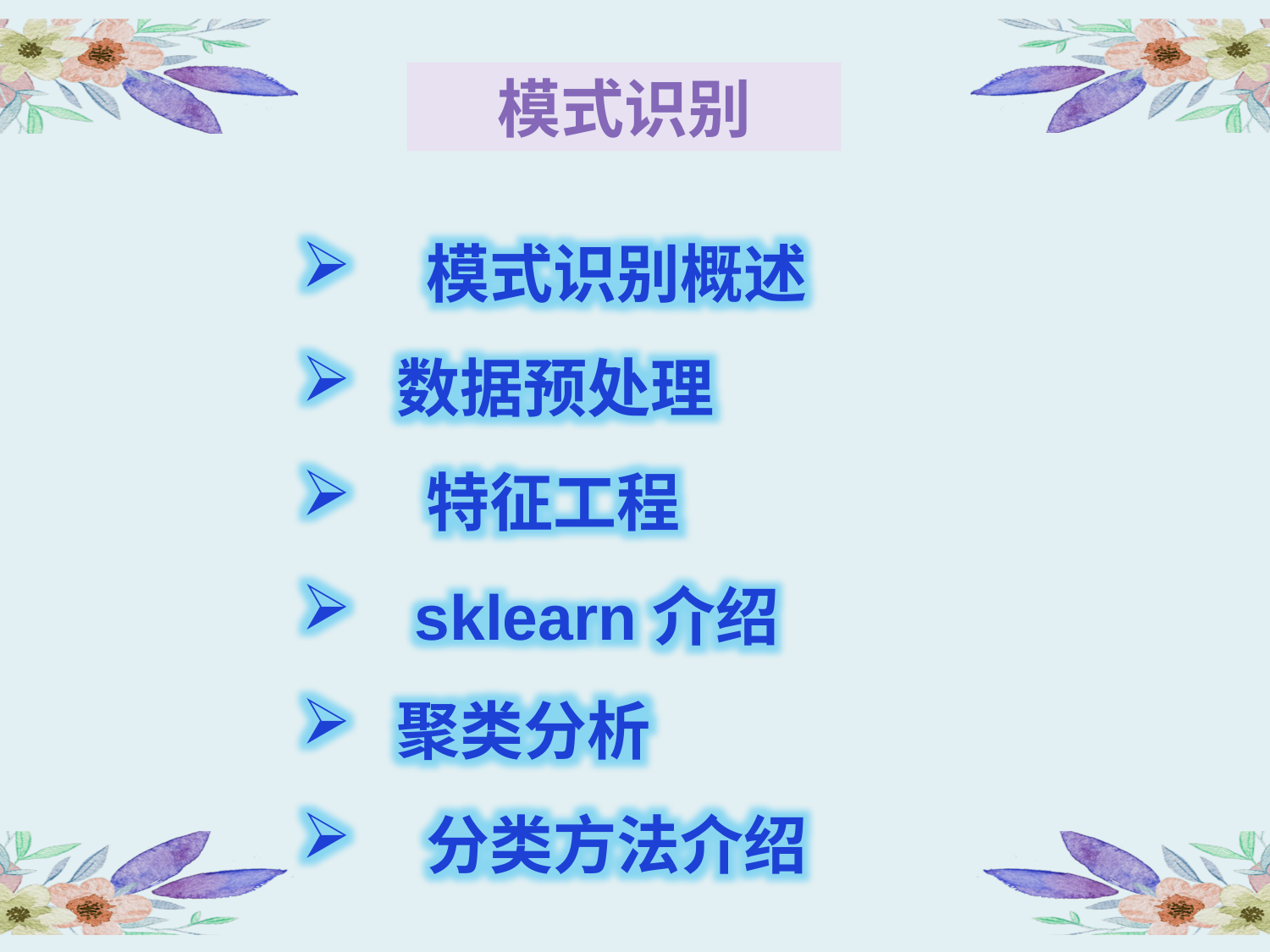

模式识别
 模式识别概述
数据预处理
 特征工程
 sklearn介绍
聚类分析
 分类方法介绍